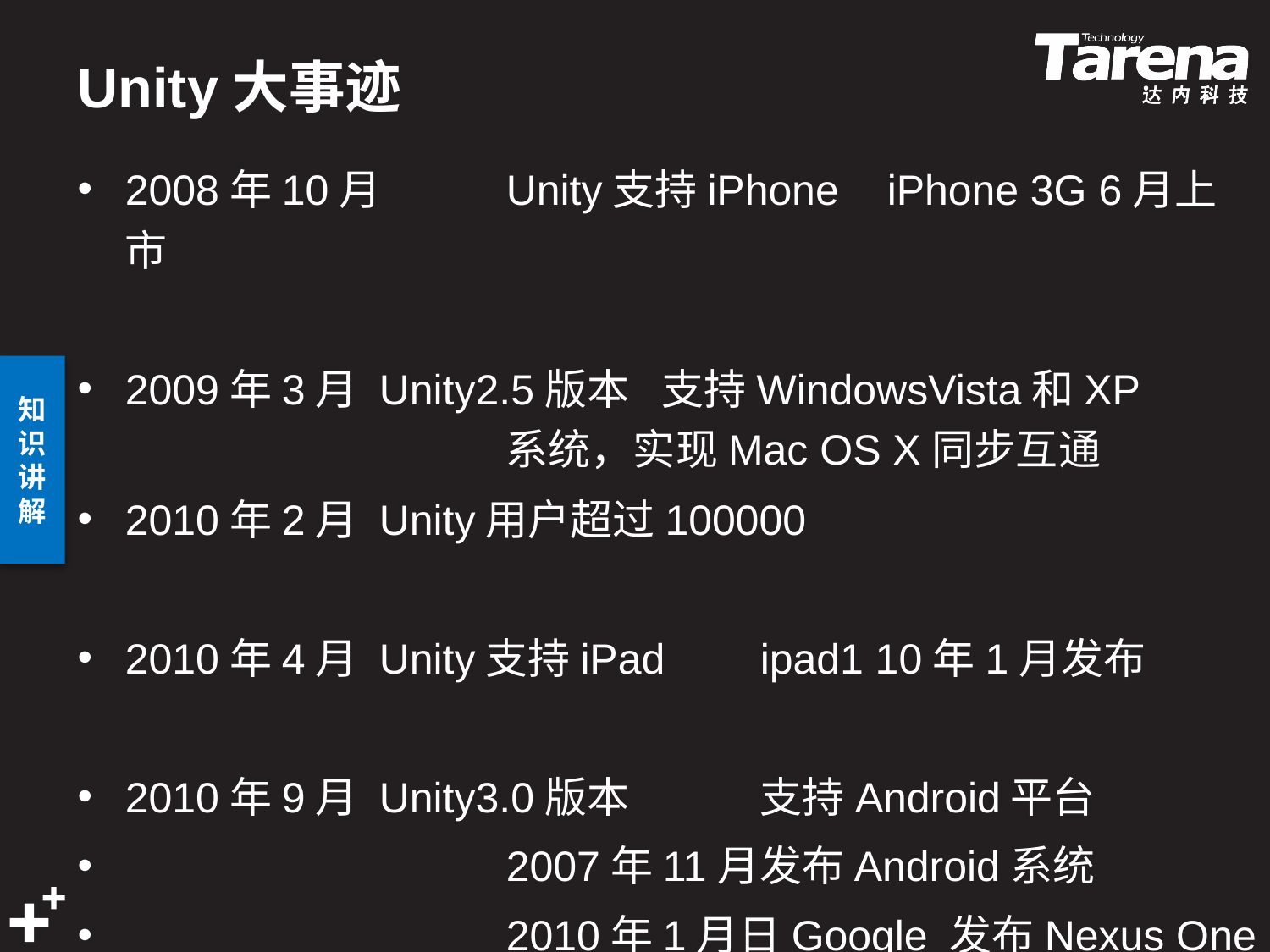

# Unity大事迹
2008年10月	Unity支持iPhone 	iPhone 3G 6月上市

2009年3月	Unity2.5版本	   支持WindowsVista和XP				系统，实现Mac OS X同步互通
2010年2月	Unity用户超过100000

2010年4月	Unity支持iPad	ipad1 10年1月发布

2010年9月	Unity3.0版本		支持Android平台
 			2007年11月发布Android系统
  			2010年1月日Google 发布Nexus One